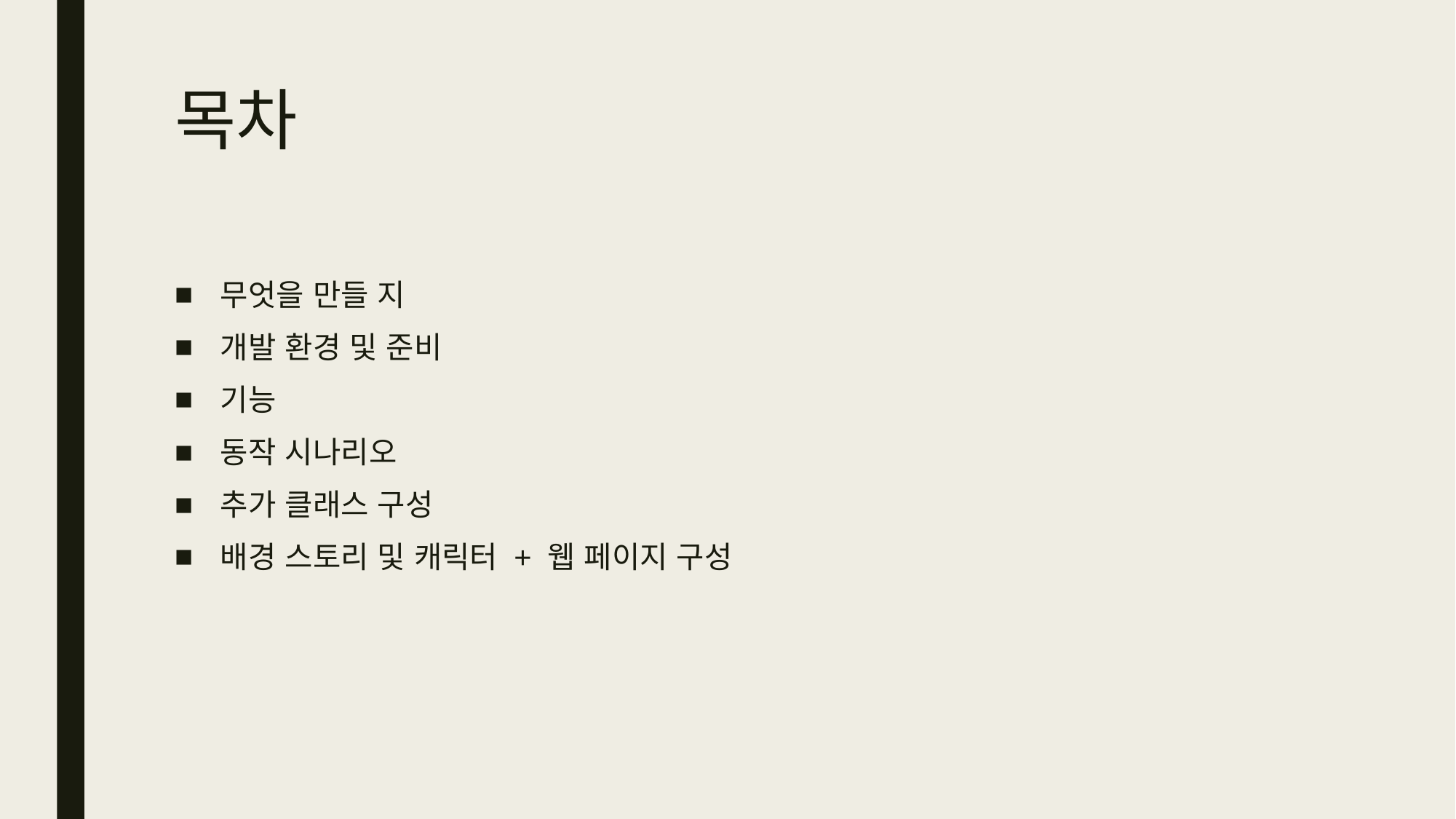

# 목차
무엇을 만들 지
개발 환경 및 준비
기능
동작 시나리오
추가 클래스 구성
배경 스토리 및 캐릭터 + 웹 페이지 구성